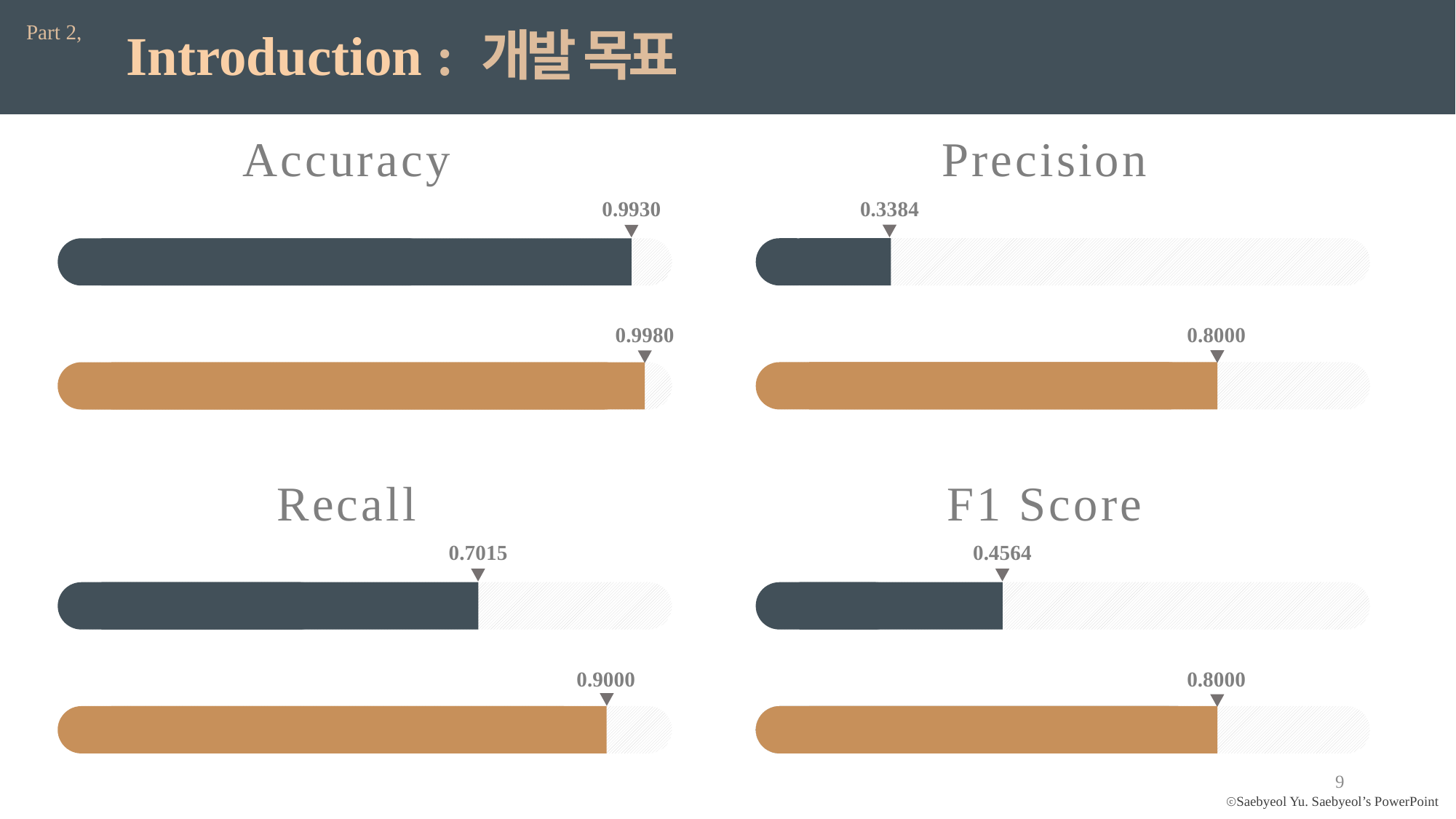

Part 2,
Introduction : 개발 목표
Precision
0.3384

0.8000

Accuracy
0.9930

0.9980

Recall
0.7015

0.9000

F1 Score
0.4564

0.8000

9